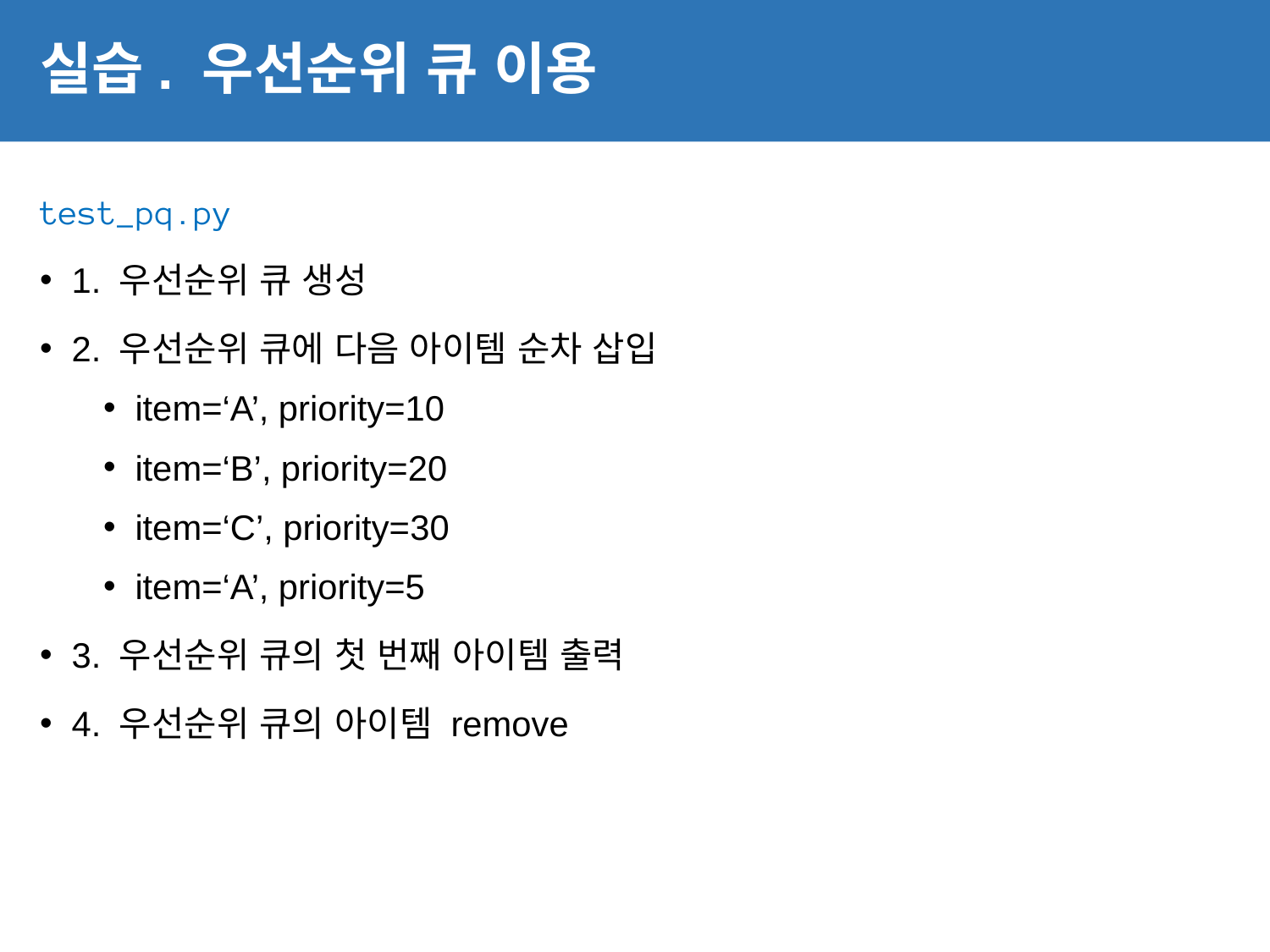

# 실습. 우선순위 큐 이용
38
test_pq.py
1. 우선순위 큐 생성
2. 우선순위 큐에 다음 아이템 순차 삽입
item=‘A’, priority=10
item=‘B’, priority=20
item=‘C’, priority=30
item=‘A’, priority=5
3. 우선순위 큐의 첫 번째 아이템 출력
4. 우선순위 큐의 아이템 remove